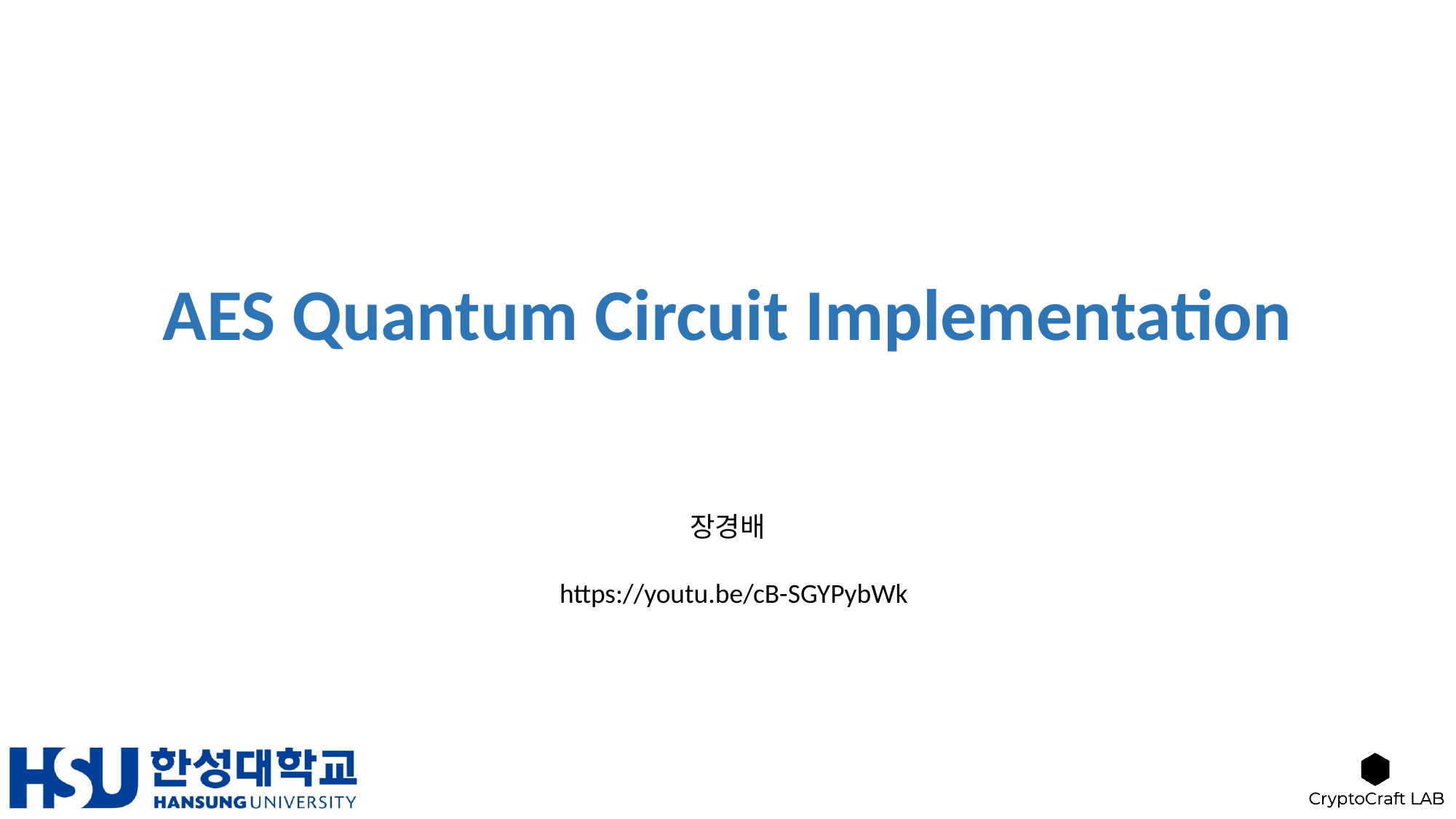

# AES Quantum Circuit Implementation
장경배
https://youtu.be/cB-SGYPybWk